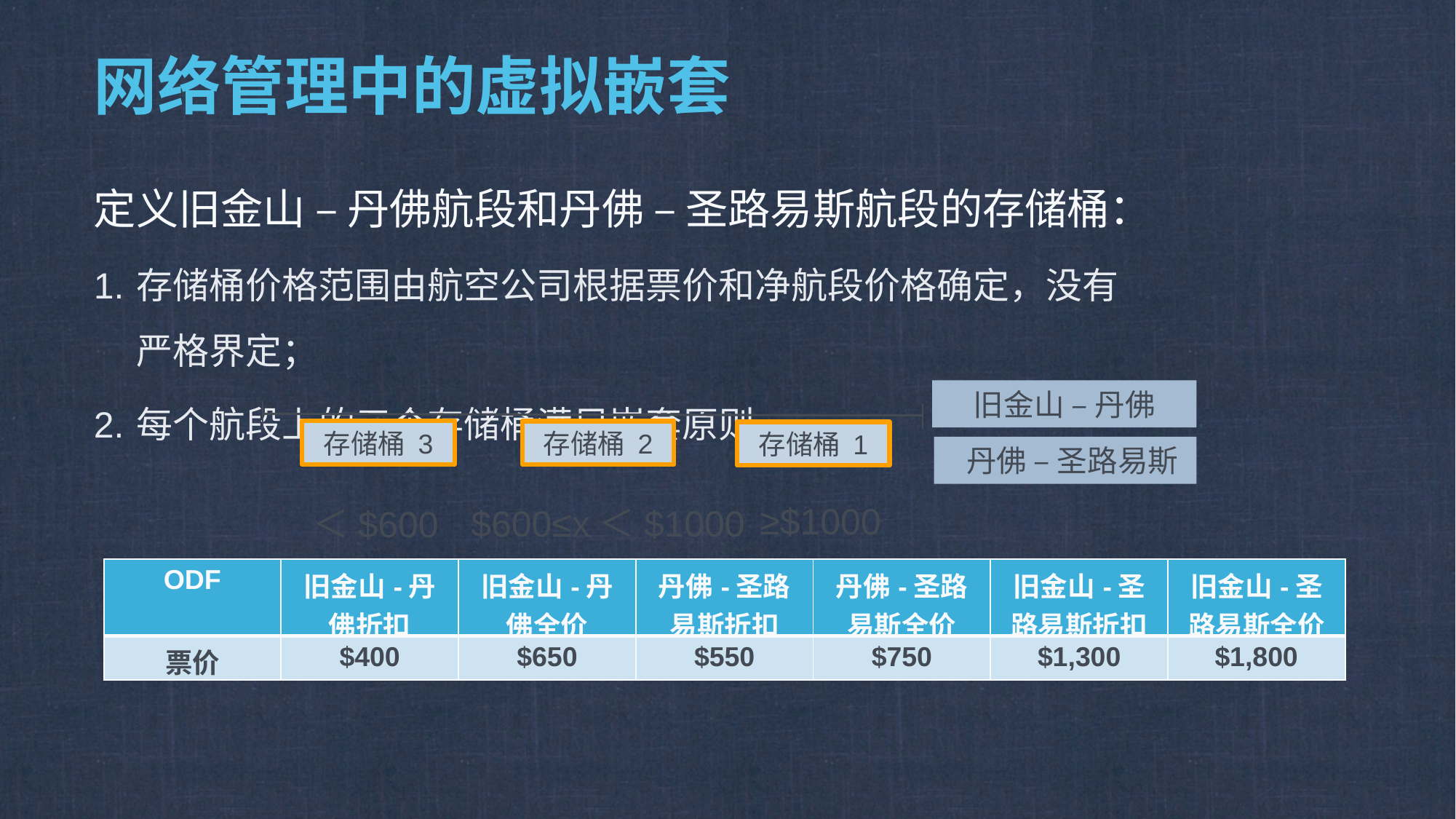

# 网络管理中的虚拟嵌套
定义旧金山 – 丹佛航段和丹佛 – 圣路易斯航段的存储桶：
存储桶价格范围由航空公司根据票价和净航段价格确定，没有严格界定；
每个航段上的三个存储桶满足嵌套原则
旧金山 – 丹佛
存储桶 3
存储桶 2
存储桶 1
 丹佛 – 圣路易斯
≥$1000
$600≤x＜$1000
＜$600
| ODF | 旧金山-丹佛折扣 | 旧金山-丹佛全价 | 丹佛-圣路易斯折扣 | 丹佛-圣路易斯全价 | 旧金山-圣路易斯折扣 | 旧金山-圣路易斯全价 |
| --- | --- | --- | --- | --- | --- | --- |
| 票价 | $400 | $650 | $550 | $750 | $1,300 | $1,800 |